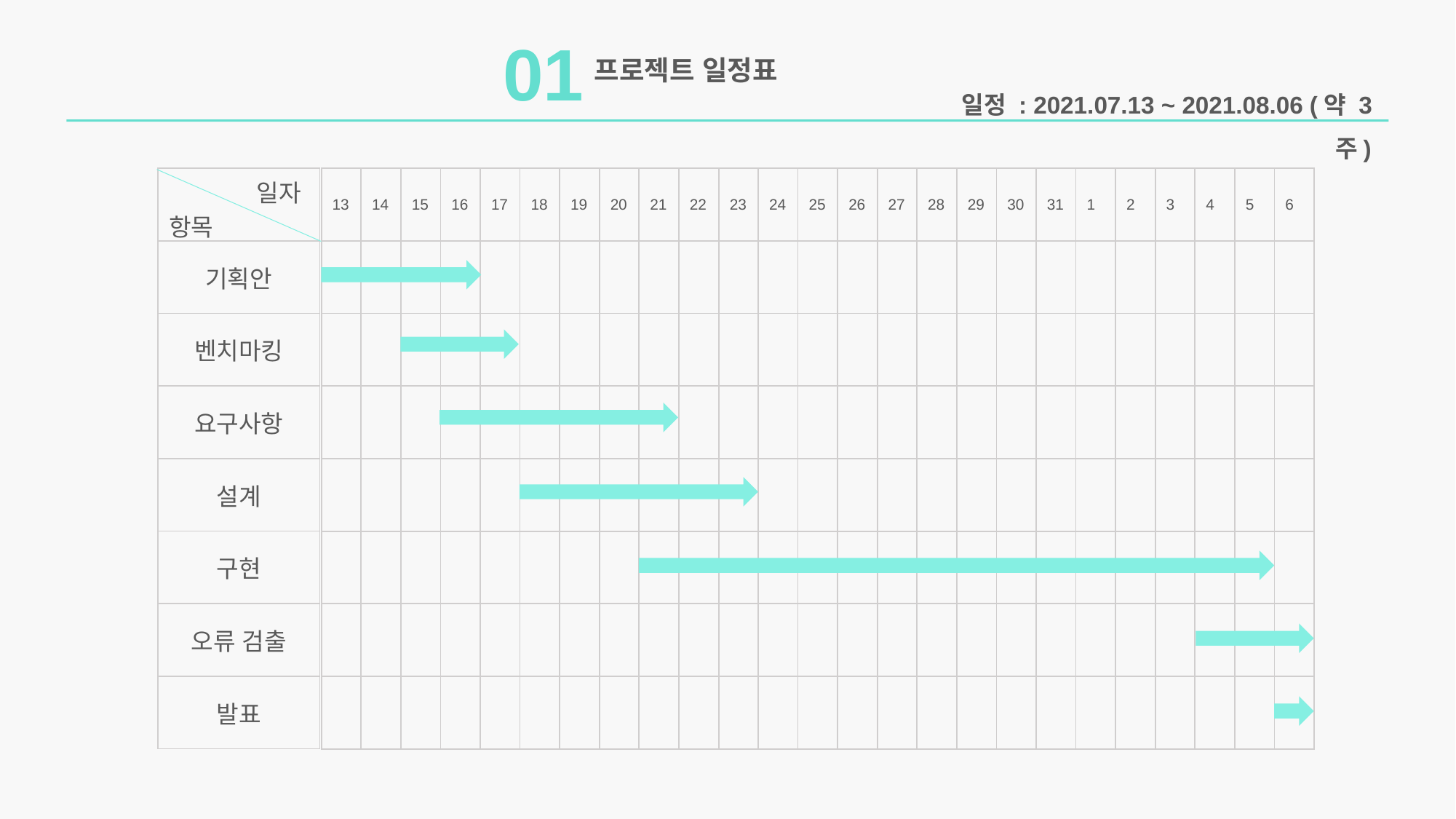

01
프로젝트 일정표
일정 : 2021.07.13 ~ 2021.08.06 (약 3주)

| 일자 항목 |
| --- |
| 기획안 |
| 벤치마킹 |
| 요구사항 |
| 설계 |
| 구현 |
| 오류 검출 |
| 발표 |
| 13 | 14 | 15 | 16 | 17 | 18 | 19 | 20 | 21 | 22 | 23 | 24 | 25 | 26 | 27 | 28 | 29 | 30 | 31 | 1 | 2 | 3 | 4 | 5 | 6 |
| --- | --- | --- | --- | --- | --- | --- | --- | --- | --- | --- | --- | --- | --- | --- | --- | --- | --- | --- | --- | --- | --- | --- | --- | --- |
|  |  |  |  |  |  |  |  |  |  |  |  |  |  |  |  |  |  |  |  |  |  |  |  |  |
|  |  |  |  |  |  |  |  |  |  |  |  |  |  |  |  |  |  |  |  |  |  |  |  |  |
|  |  |  |  |  |  |  |  |  |  |  |  |  |  |  |  |  |  |  |  |  |  |  |  |  |
|  |  |  |  |  |  |  |  |  |  |  |  |  |  |  |  |  |  |  |  |  |  |  |  |  |
|  |  |  |  |  |  |  |  |  |  |  |  |  |  |  |  |  |  |  |  |  |  |  |  |  |
|  |  |  |  |  |  |  |  |  |  |  |  |  |  |  |  |  |  |  |  |  |  |  |  |  |
|  |  |  |  |  |  |  |  |  |  |  |  |  |  |  |  |  |  |  |  |  |  |  |  |  |